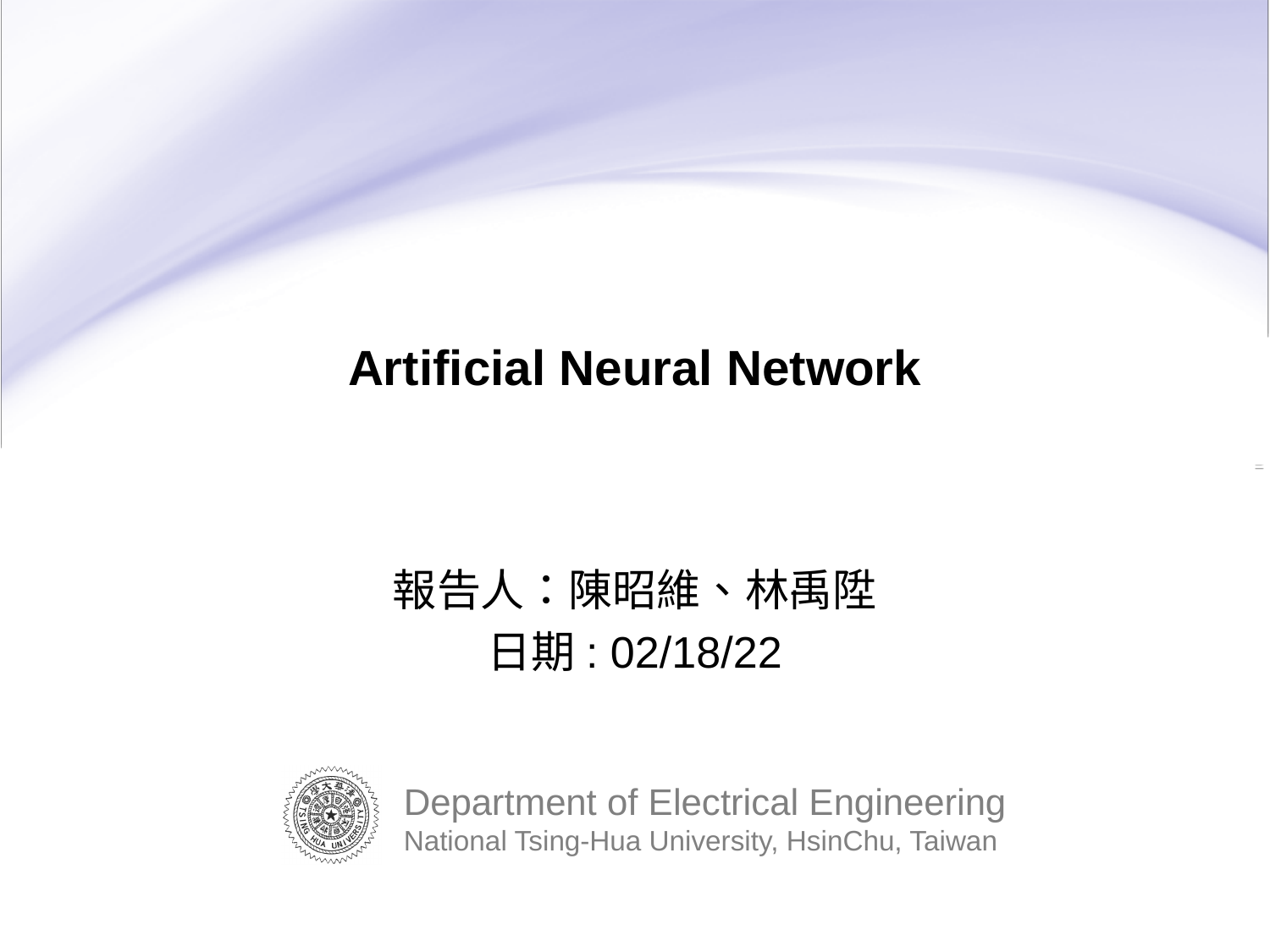

# Artificial Neural Network
報告人：陳昭維、林禹陞
日期: 02/18/22